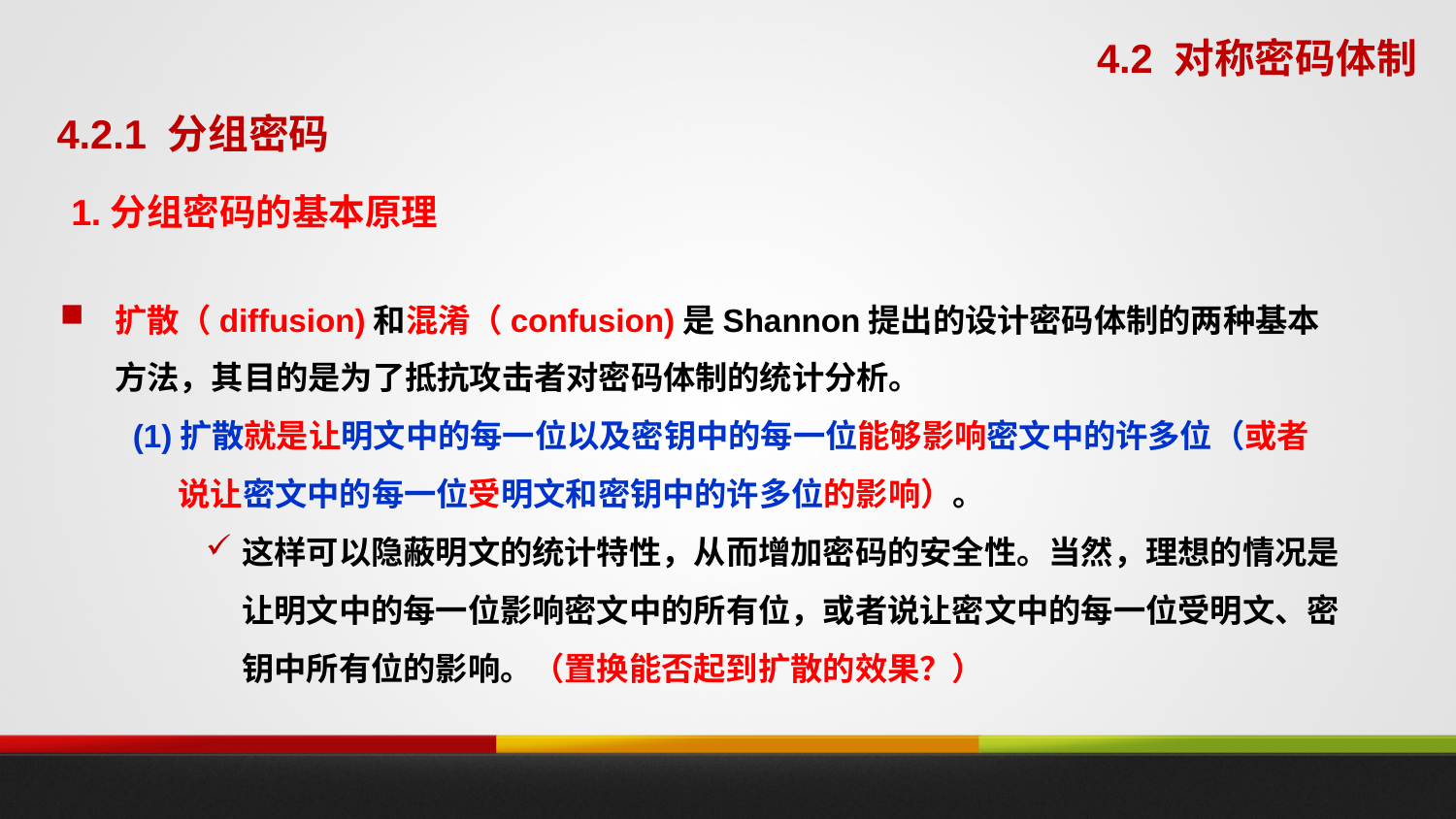

4.2 对称密码体制
4.2.1 分组密码
1.分组密码的基本原理
扩散（diffusion)和混淆（confusion)是Shannon提出的设计密码体制的两种基本方法，其目的是为了抵抗攻击者对密码体制的统计分析。
(1)扩散就是让明文中的每一位以及密钥中的每一位能够影响密文中的许多位（或者说让密文中的每一位受明文和密钥中的许多位的影响）。
这样可以隐蔽明文的统计特性，从而增加密码的安全性。当然，理想的情况是让明文中的每一位影响密文中的所有位，或者说让密文中的每一位受明文、密钥中所有位的影响。（置换能否起到扩散的效果？）